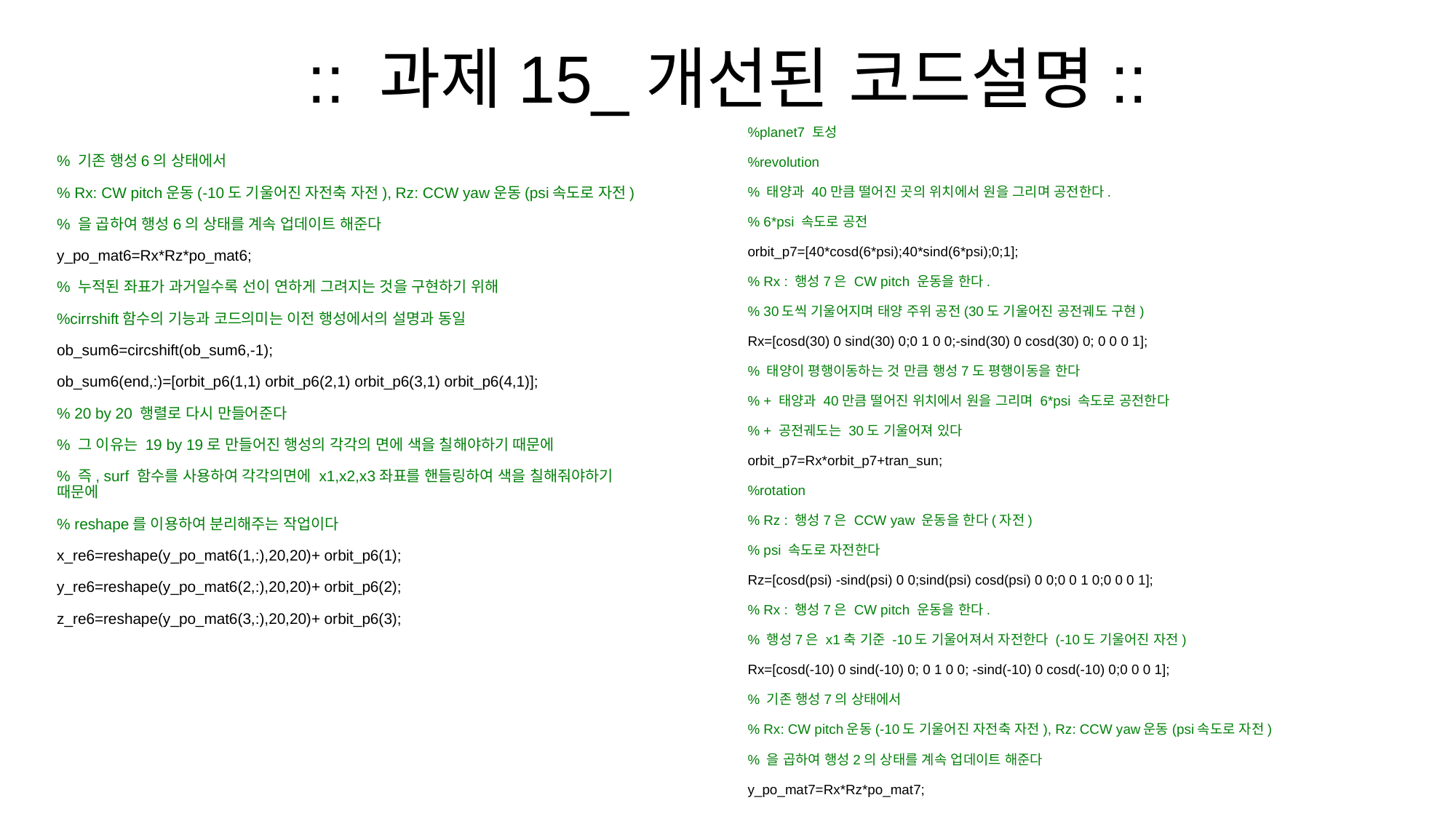

# :: 과제15_개선된 코드설명::
%planet7 토성
%revolution
% 태양과 40만큼 떨어진 곳의 위치에서 원을 그리며 공전한다.
% 6*psi 속도로 공전
orbit_p7=[40*cosd(6*psi);40*sind(6*psi);0;1];
% Rx : 행성7은 CW pitch 운동을 한다.
% 30도씩 기울어지며 태양 주위 공전(30도 기울어진 공전궤도 구현)
Rx=[cosd(30) 0 sind(30) 0;0 1 0 0;-sind(30) 0 cosd(30) 0; 0 0 0 1];
% 태양이 평행이동하는 것 만큼 행성7도 평행이동을 한다
% + 태양과 40만큼 떨어진 위치에서 원을 그리며 6*psi 속도로 공전한다
% + 공전궤도는 30도 기울어져 있다
orbit_p7=Rx*orbit_p7+tran_sun;
%rotation
% Rz : 행성7은 CCW yaw 운동을 한다(자전)
% psi 속도로 자전한다
Rz=[cosd(psi) -sind(psi) 0 0;sind(psi) cosd(psi) 0 0;0 0 1 0;0 0 0 1];
% Rx : 행성7은 CW pitch 운동을 한다.
% 행성7은 x1축 기준 -10도 기울어져서 자전한다 (-10도 기울어진 자전)
Rx=[cosd(-10) 0 sind(-10) 0; 0 1 0 0; -sind(-10) 0 cosd(-10) 0;0 0 0 1];
% 기존 행성7의 상태에서
% Rx: CW pitch운동(-10도 기울어진 자전축 자전), Rz: CCW yaw운동(psi속도로 자전)
% 을 곱하여 행성2의 상태를 계속 업데이트 해준다
y_po_mat7=Rx*Rz*po_mat7;
% 기존 행성6의 상태에서
% Rx: CW pitch운동(-10도 기울어진 자전축 자전), Rz: CCW yaw운동(psi속도로 자전)
% 을 곱하여 행성6의 상태를 계속 업데이트 해준다
y_po_mat6=Rx*Rz*po_mat6;
% 누적된 좌표가 과거일수록 선이 연하게 그려지는 것을 구현하기 위해
%cirrshift함수의 기능과 코드의미는 이전 행성에서의 설명과 동일
ob_sum6=circshift(ob_sum6,-1);
ob_sum6(end,:)=[orbit_p6(1,1) orbit_p6(2,1) orbit_p6(3,1) orbit_p6(4,1)];
% 20 by 20 행렬로 다시 만들어준다
% 그 이유는 19 by 19로 만들어진 행성의 각각의 면에 색을 칠해야하기 때문에
% 즉, surf 함수를 사용하여 각각의면에 x1,x2,x3좌표를 핸들링하여 색을 칠해줘야하기 때문에
% reshape를 이용하여 분리해주는 작업이다
x_re6=reshape(y_po_mat6(1,:),20,20)+ orbit_p6(1);
y_re6=reshape(y_po_mat6(2,:),20,20)+ orbit_p6(2);
z_re6=reshape(y_po_mat6(3,:),20,20)+ orbit_p6(3);